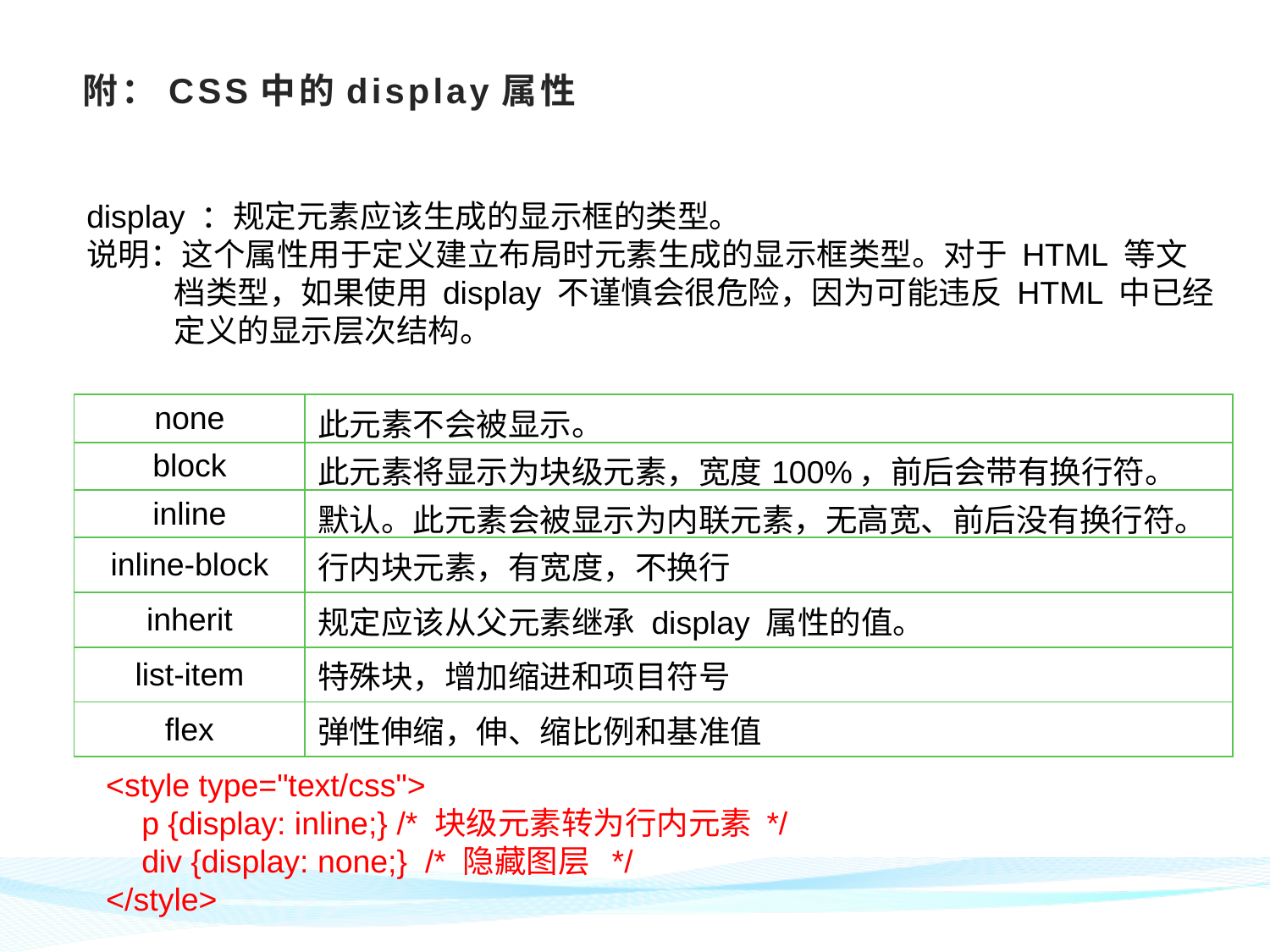

# 附：CSS中的display属性
display ：规定元素应该生成的显示框的类型。
说明：这个属性用于定义建立布局时元素生成的显示框类型。对于 HTML 等文档类型，如果使用 display 不谨慎会很危险，因为可能违反 HTML 中已经定义的显示层次结构。
| none | 此元素不会被显示。 |
| --- | --- |
| block | 此元素将显示为块级元素，宽度100%，前后会带有换行符。 |
| inline | 默认。此元素会被显示为内联元素，无高宽、前后没有换行符。 |
| inline-block | 行内块元素，有宽度，不换行 |
| inherit | 规定应该从父元素继承 display 属性的值。 |
| list-item | 特殊块，增加缩进和项目符号 |
| flex | 弹性伸缩，伸、缩比例和基准值 |
 <style type="text/css">
     p {display: inline;} /* 块级元素转为行内元素 */
     div {display: none;}  /* 隐藏图层  */
 </style>